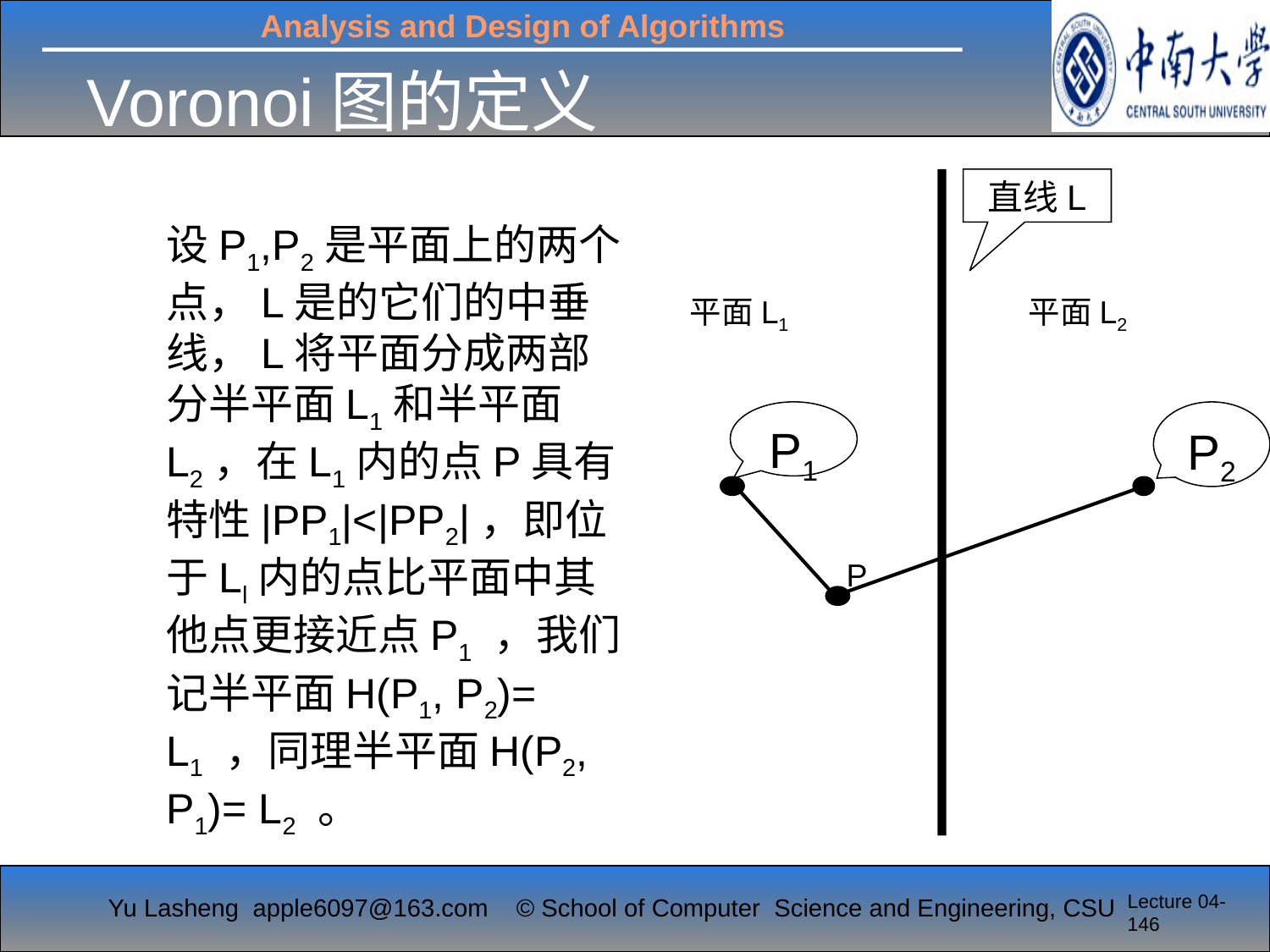

# Voronoi图的定义

直线L
	设P1,P2是平面上的两个点，L是的它们的中垂线，L将平面分成两部分半平面L1和半平面L2，在L1内的点P具有特性|PP1|<|PP2|，即位于Ll内的点比平面中其他点更接近点P1 ，我们记半平面H(P1, P2)= L1 ，同理半平面H(P2, P1)= L2 。
平面L1
平面L2
P1
P2

P

Lecture 04-146